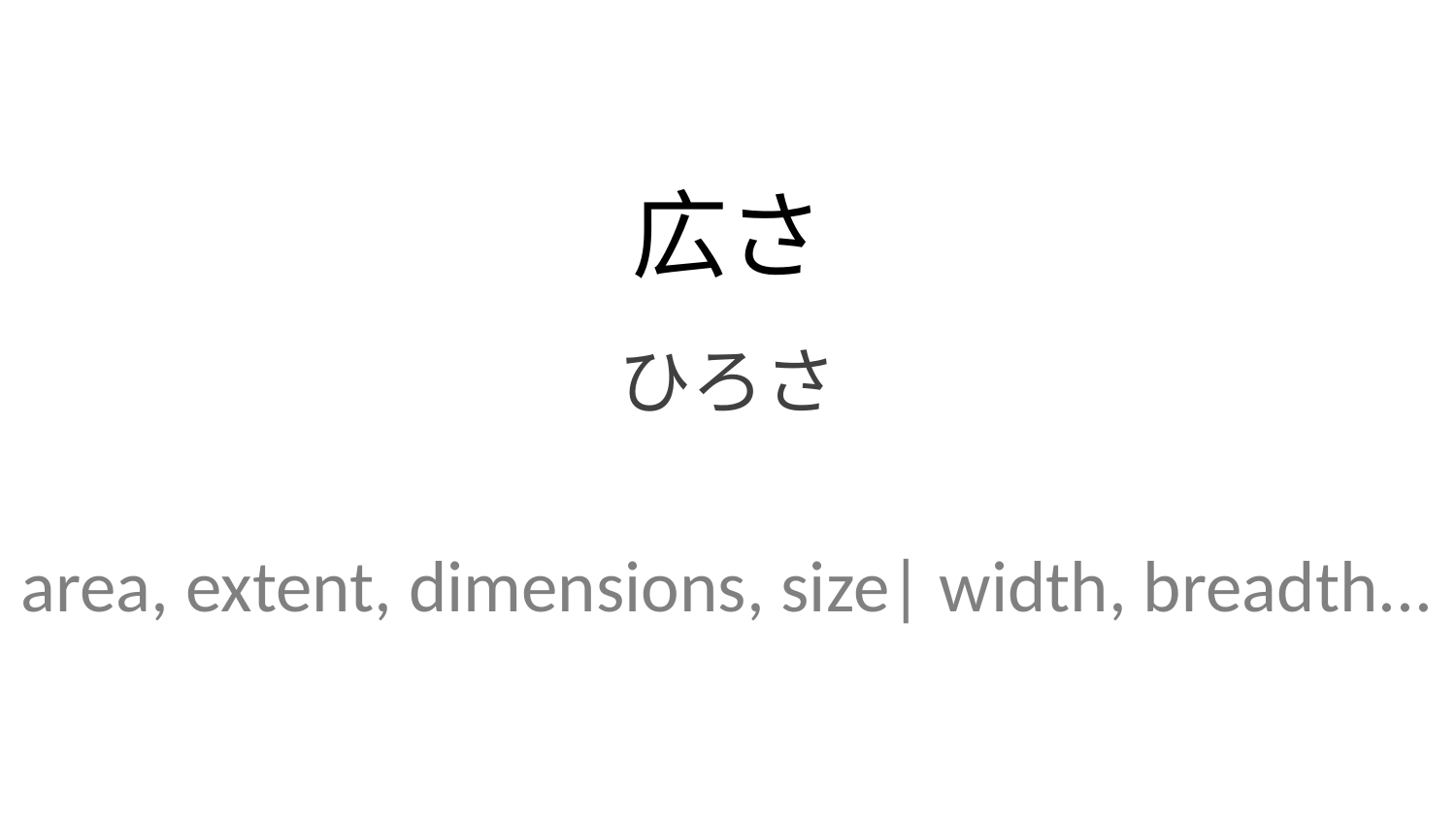

広さ

ひろさ
area, extent, dimensions, size| width, breadth...